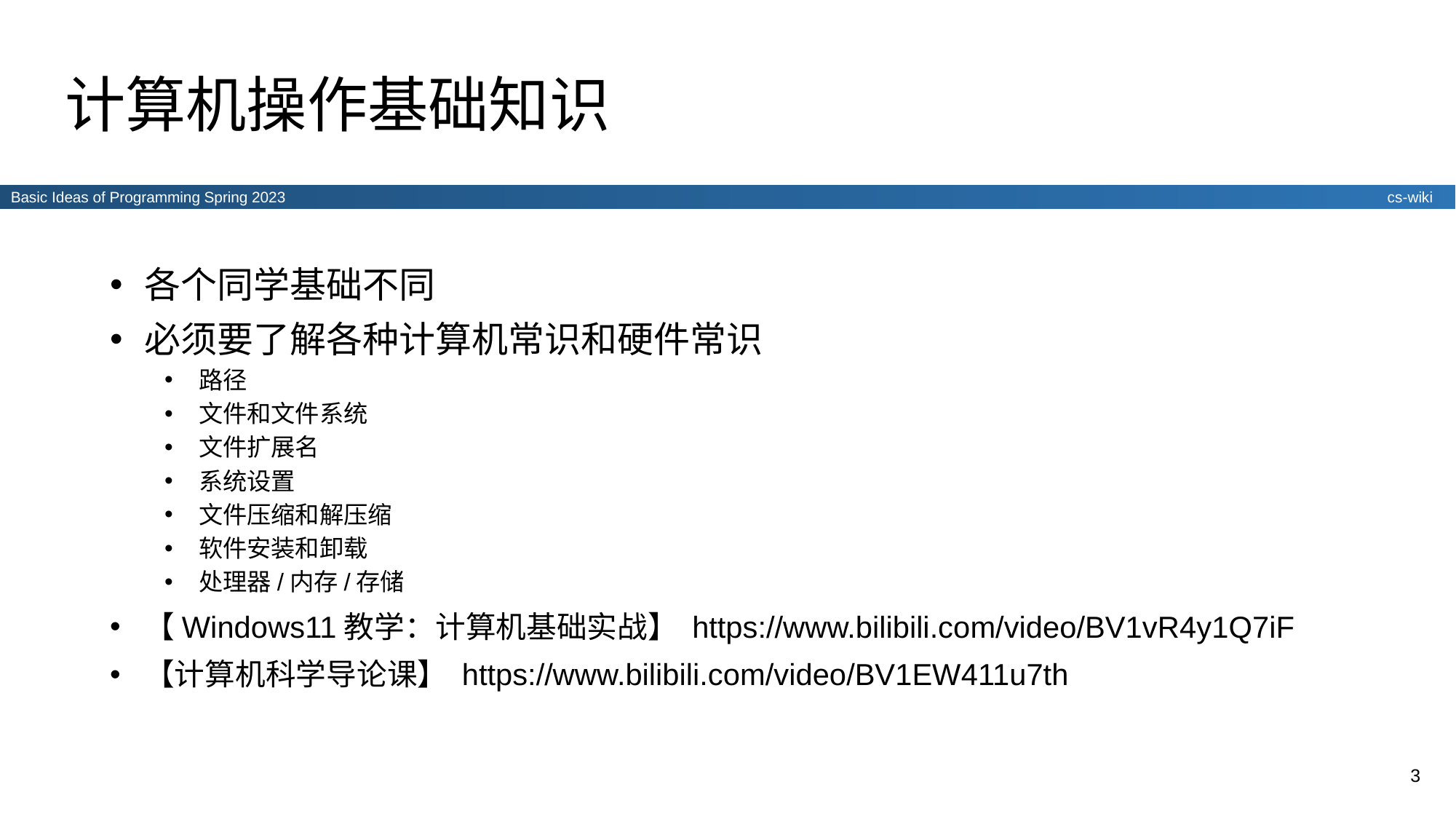

# 计算机操作基础知识
各个同学基础不同
必须要了解各种计算机常识和硬件常识
路径
文件和文件系统
文件扩展名
系统设置
文件压缩和解压缩
软件安装和卸载
处理器/内存/存储
【Windows11教学：计算机基础实战】 https://www.bilibili.com/video/BV1vR4y1Q7iF
【计算机科学导论课】 https://www.bilibili.com/video/BV1EW411u7th